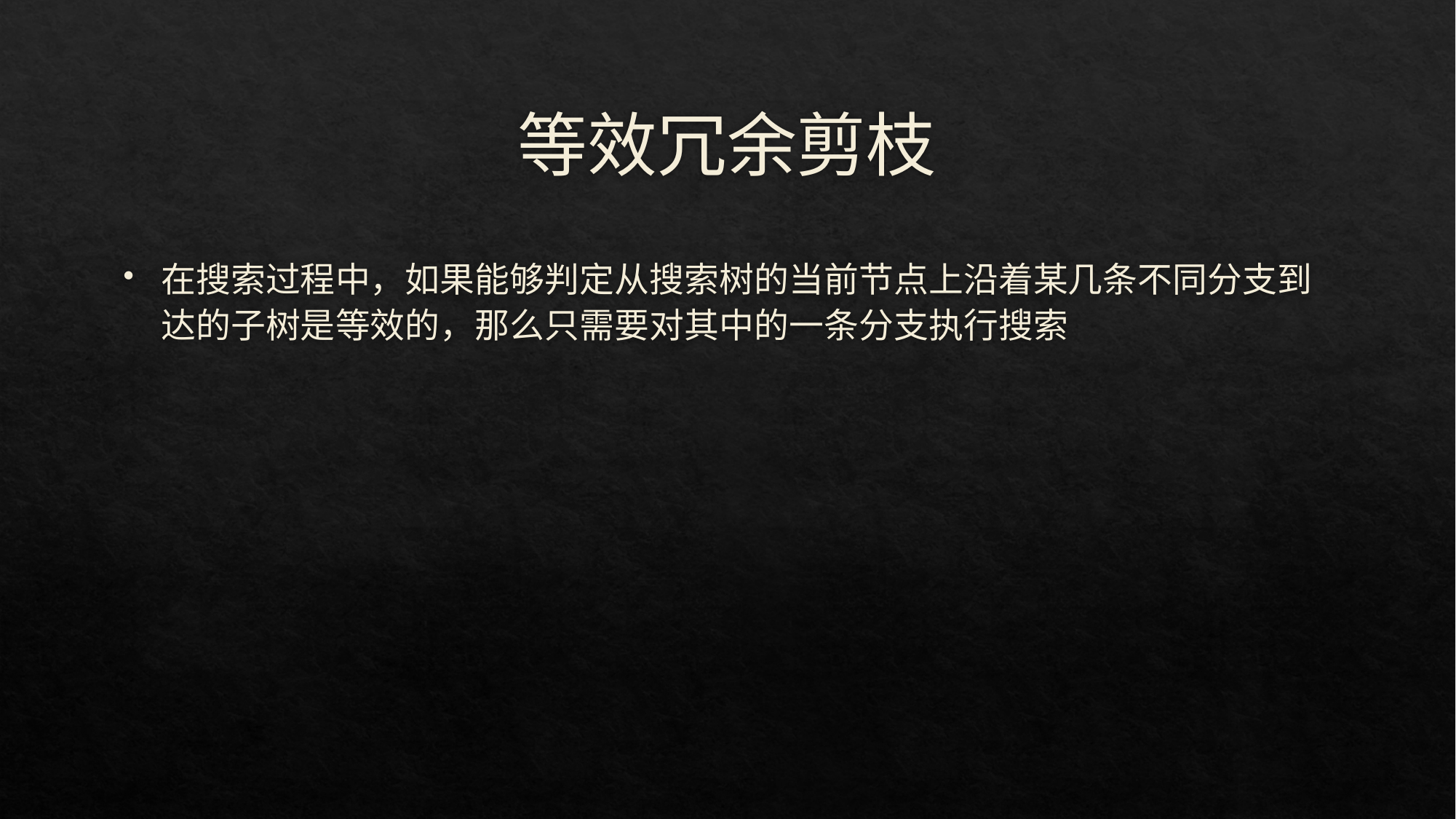

# 等效冗余剪枝
在搜索过程中，如果能够判定从搜索树的当前节点上沿着某几条不同分支到达的子树是等效的，那么只需要对其中的一条分支执行搜索